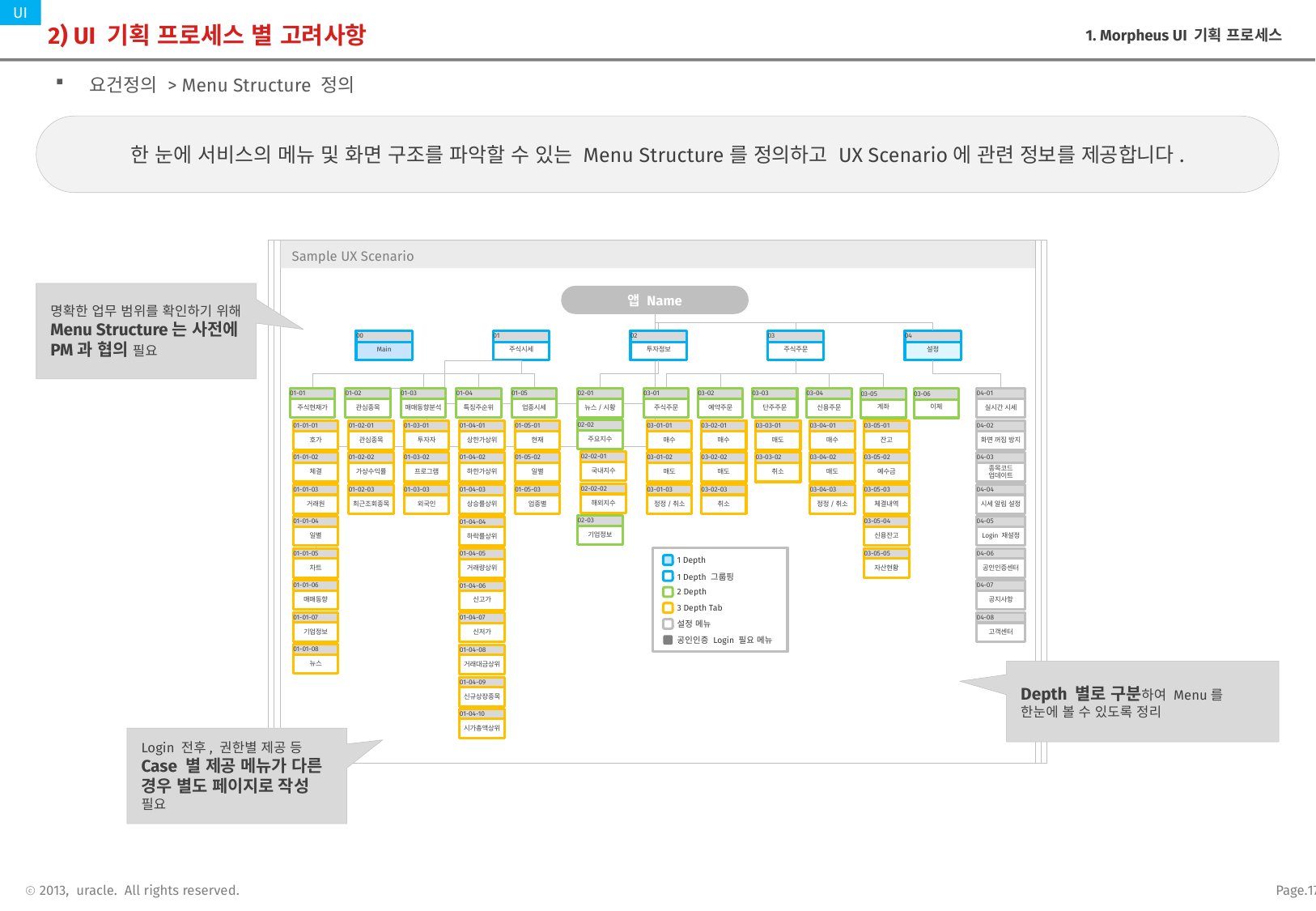

# 2) UI 기획 프로세스 별 고려사항
1. Morpheus UI 기획 프로세스
 요건정의 > Menu Structure 정의
한 눈에 서비스의 메뉴 및 화면 구조를 파악할 수 있는 Menu Structure를 정의하고 UX Scenario에 관련 정보를 제공합니다.
명확한 업무 범위를 확인하기 위해 Menu Structure는 사전에 PM과 협의 필요
앱 Name
00
Main
01
주식시세
02
투자정보
03
주식주문
04
설정
03-05
03-06
계좌
이체
03-05-01
잔고
03-05-02
예수금
03-05-03
체결내역
03-05-04
신용잔고
03-05-05
자산현황
03-01
주식주문
03-01-01
매수
03-01-02
매도
03-01-03
정정/취소
03-02
예약주문
03-02-01
매수
03-02-02
매도
03-02-03
취소
03-03
단주주문
03-03-01
매도
03-03-02
취소
03-04
신용주문
03-04-01
매수
03-04-02
매도
03-04-03
정정/취소
01-01
주식현재가
01-01-01
호가
01-01-02
체결
01-01-03
거래원
01-01-04
일별
01-01-05
차트
01-01-06
매매동향
01-01-07
기업정보
01-01-08
뉴스
01-02
관심종목
01-02-01
관심종목
01-02-02
가상수익률
01-02-03
최근조회종목
01-03
매매동향분석
01-03-01
투자자
01-03-02
프로그램
01-03-03
외국인
01-04
특징주순위
01-04-01
상한가상위
01-04-02
하한가상위
01-04-03
상승률상위
01-04-04
하락률상위
01-04-05
거래량상위
01-04-06
신고가
01-04-07
신저가
01-04-08
거래대금상위
01-04-09
신규상장종목
01-04-10
시가총액상위
01-05
업종시세
01-05-01
현재
01-05-02
일별
01-05-03
업종별
02-01
뉴스/시황
04-01
실시간 시세
02-02
주요지수
04-02
화면 꺼짐 방지
02-02-01
국내지수
04-03
종목코드
업데이트
02-02-02
해외지수
04-04
시세 알림 설정
02-03
기업정보
04-05
Login 재설정

1 Depth
1 Depth 그룹핑

2 Depth

3 Depth Tab

설정 메뉴

공인인증 Login 필요 메뉴
04-06
공인인증센터
04-07
공지사항
04-08
고객센터
Depth 별로 구분하여 Menu를 한눈에 볼 수 있도록 정리
Login 전후, 권한별 제공 등 Case 별 제공 메뉴가 다른 경우 별도 페이지로 작성 필요